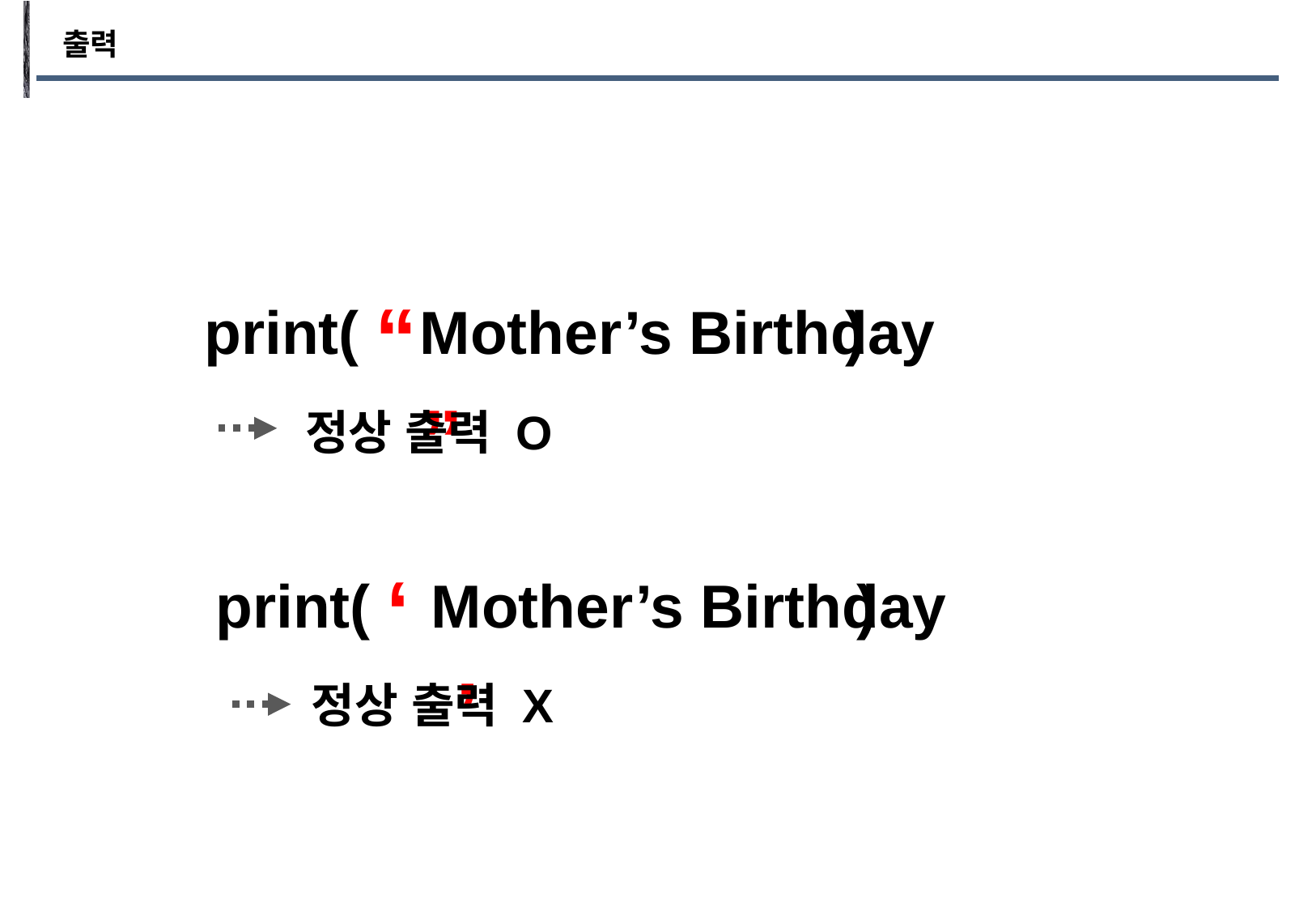

출력

“                            ”
Mother’s Birthday
print(                             )
정상 출력 O
‘                             ’
Mother’s Birthday
print(                             )
정상 출력 X